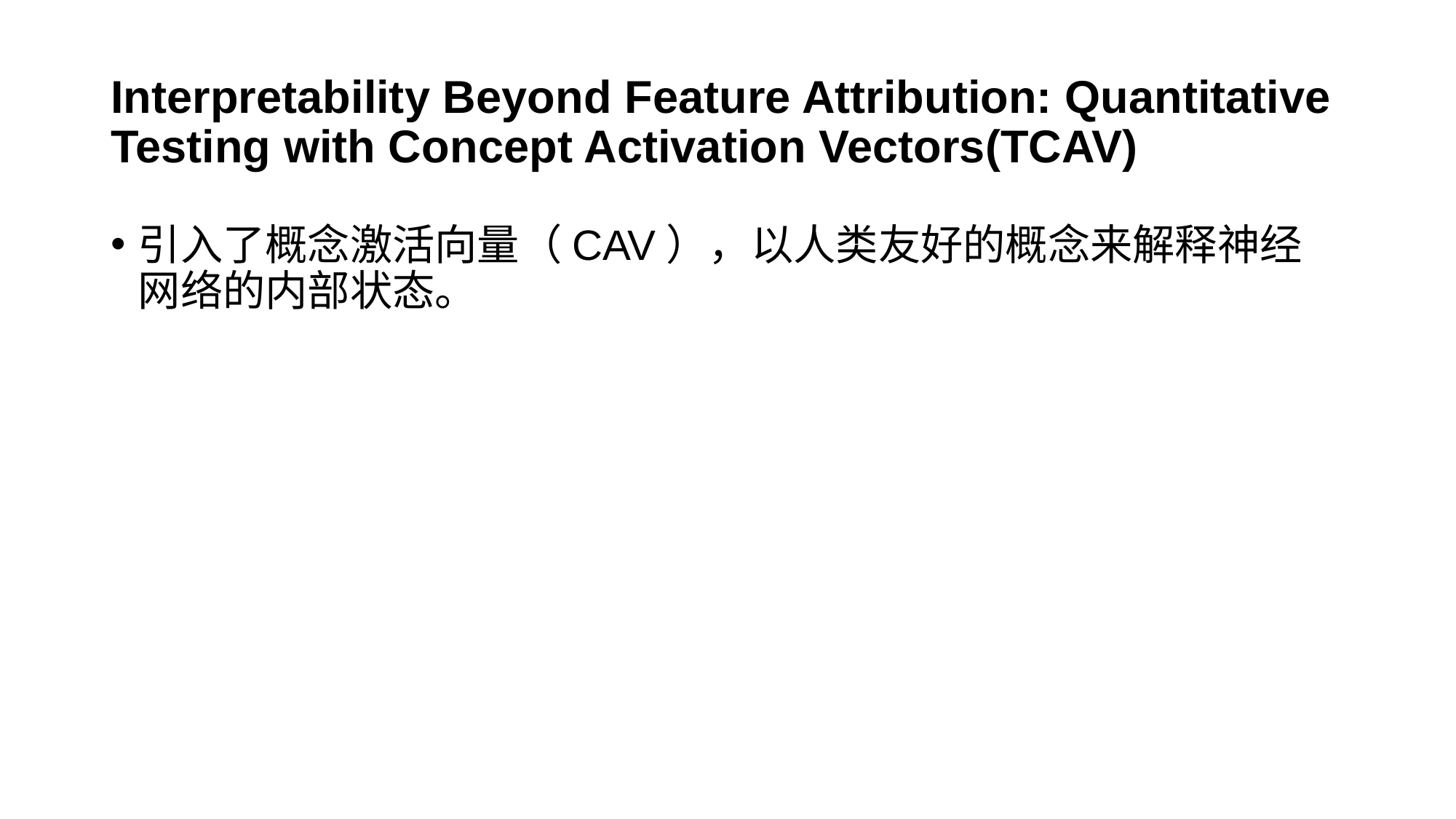

# Interpretability Beyond Feature Attribution: Quantitative Testing with Concept Activation Vectors(TCAV)
引入了概念激活向量（CAV），以人类友好的概念来解释神经网络的内部状态。